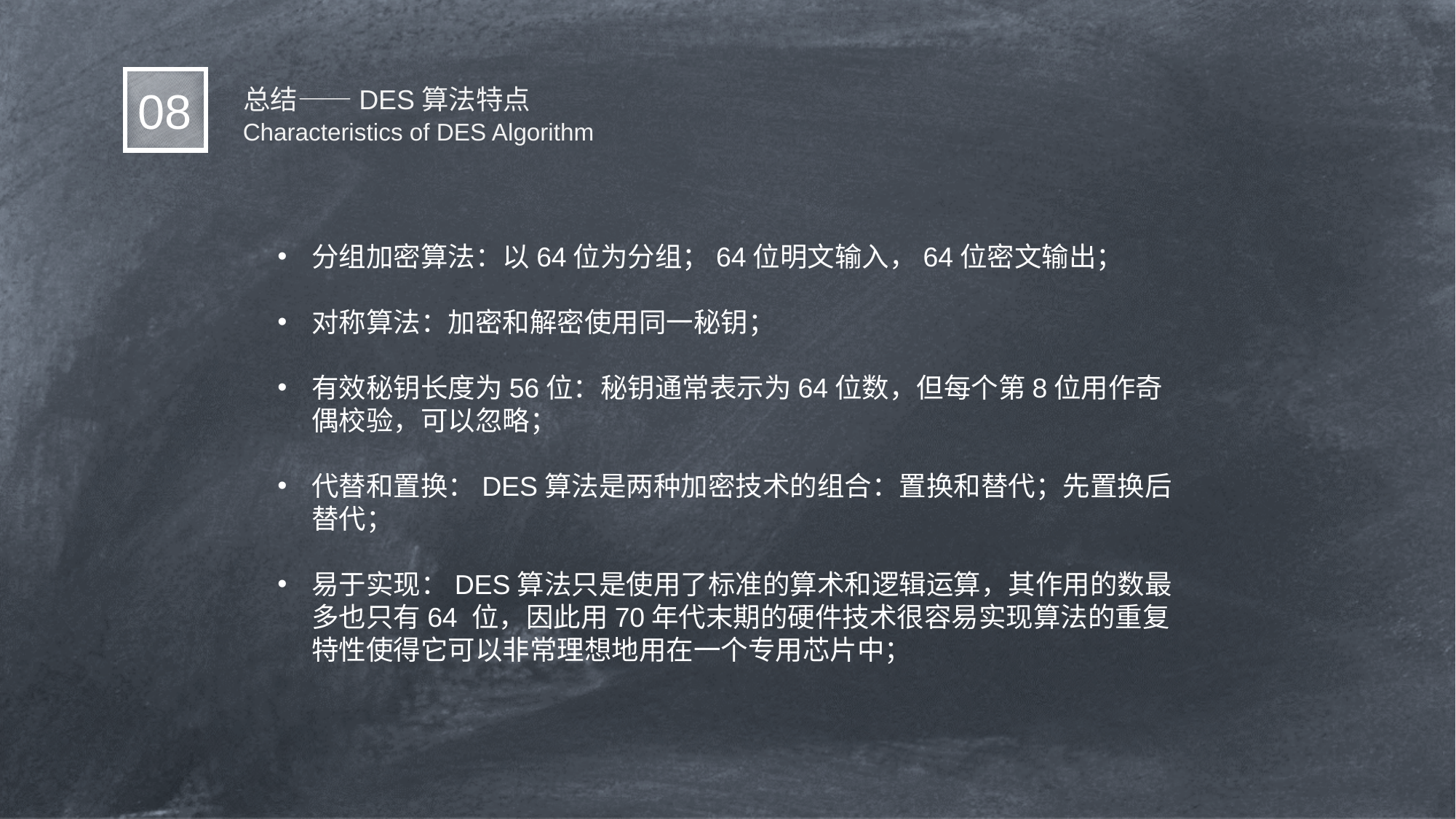

总结——DES算法特点

08
  Characteristics of DES Algorithm
分组加密算法：以64位为分组；64位明文输入，64位密文输出；

对称算法：加密和解密使用同一秘钥；

有效秘钥长度为56位：秘钥通常表示为64位数，但每个第8位用作奇偶校验，可以忽略；

代替和置换：DES算法是两种加密技术的组合：置换和替代；先置换后替代；

易于实现：DES算法只是使用了标准的算术和逻辑运算，其作用的数最多也只有64 位，因此用70年代末期的硬件技术很容易实现算法的重复特性使得它可以非常理想地用在一个专用芯片中；